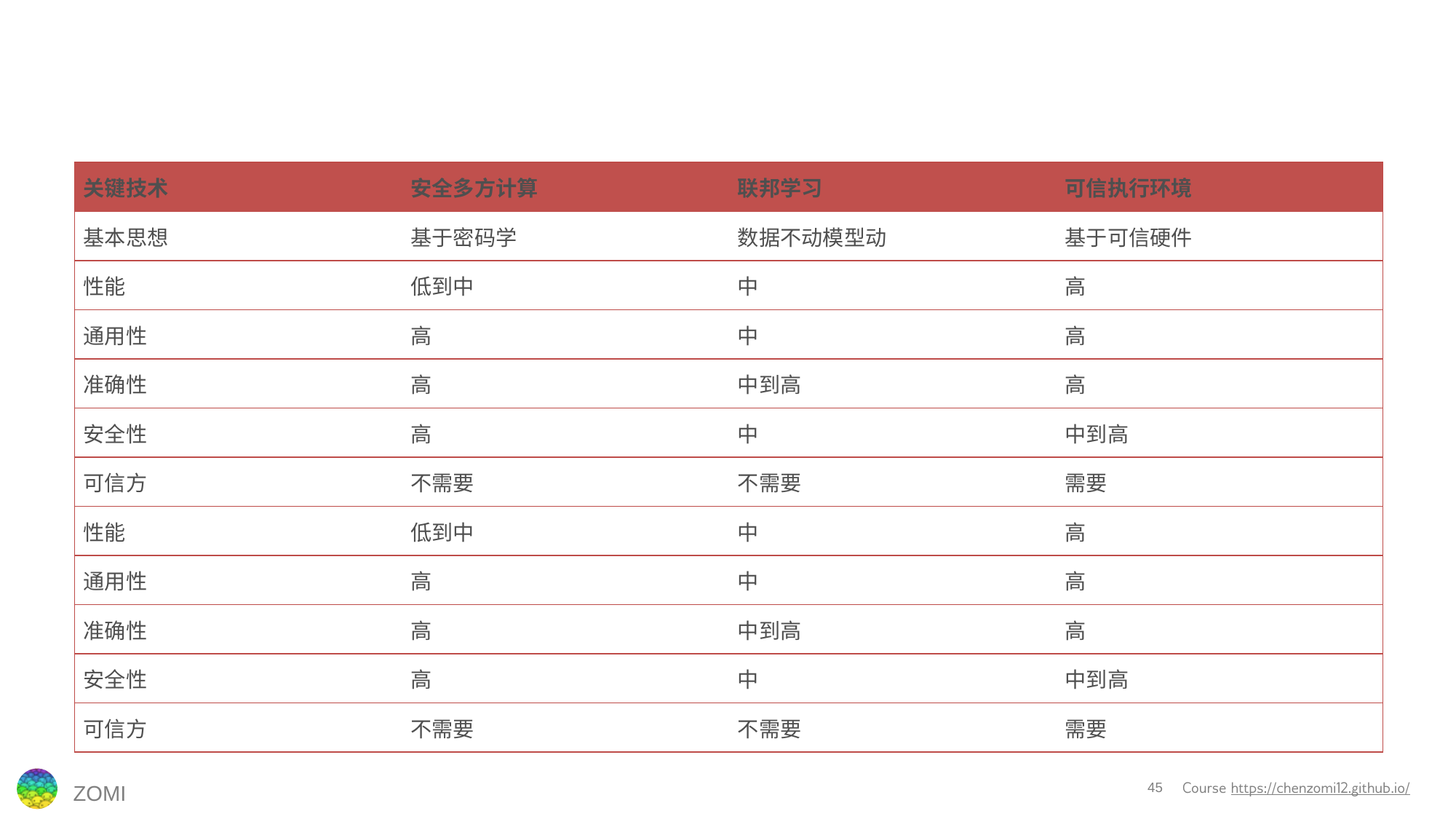

#
| 关键技术 | 安全多方计算 | 联邦学习 | 可信执行环境 |
| --- | --- | --- | --- |
| 基本思想 | 基于密码学 | 数据不动模型动 | 基于可信硬件 |
| 性能 | 低到中 | 中 | 高 |
| 通用性 | 高 | 中 | 高 |
| 准确性 | 高 | 中到高 | 高 |
| 安全性 | 高 | 中 | 中到高 |
| 可信方 | 不需要 | 不需要 | 需要 |
| 性能 | 低到中 | 中 | 高 |
| 通用性 | 高 | 中 | 高 |
| 准确性 | 高 | 中到高 | 高 |
| 安全性 | 高 | 中 | 中到高 |
| 可信方 | 不需要 | 不需要 | 需要 |